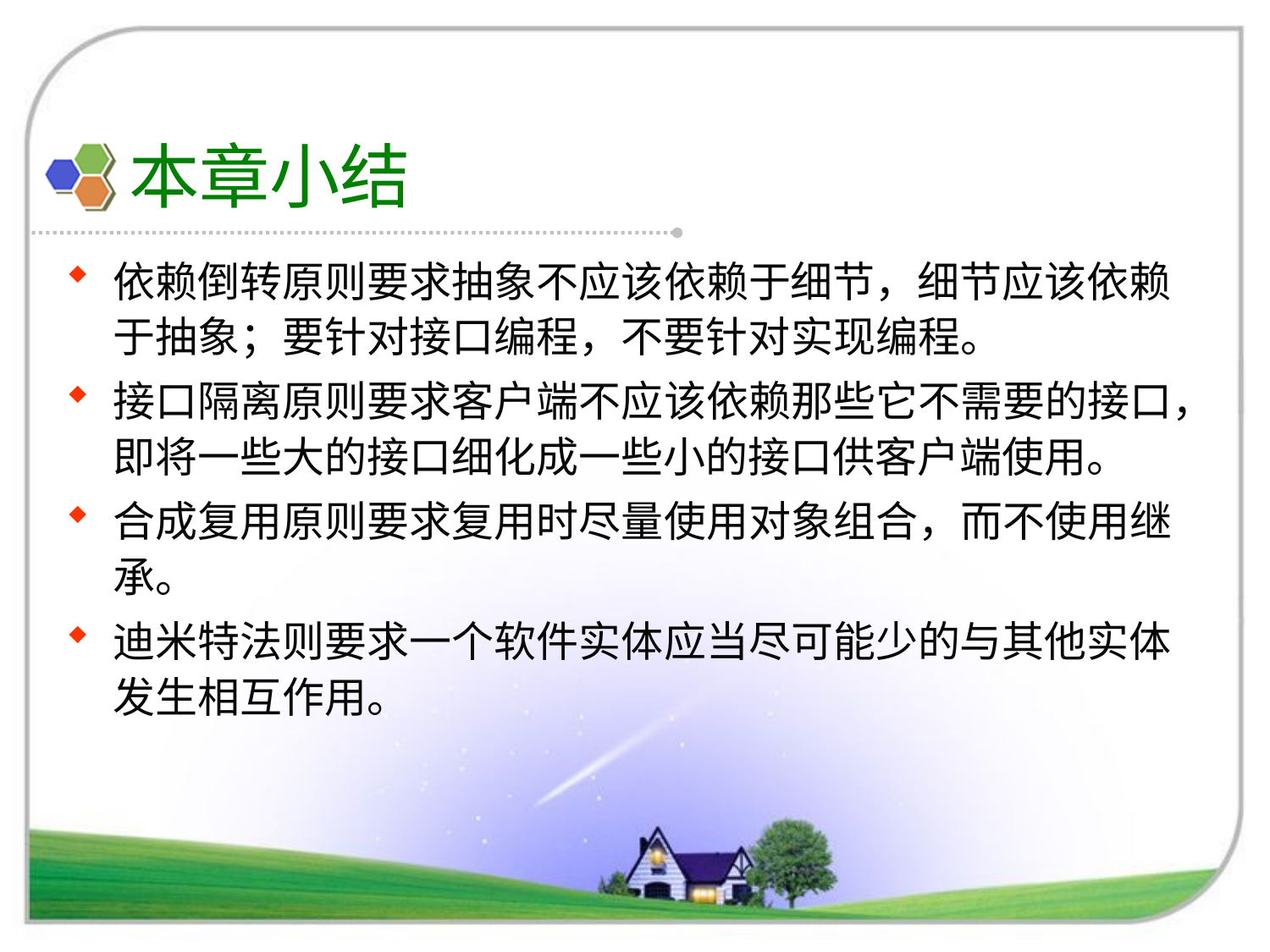

# 本章小结
依赖倒转原则要求抽象不应该依赖于细节，细节应该依赖于抽象；要针对接口编程，不要针对实现编程。
接口隔离原则要求客户端不应该依赖那些它不需要的接口，即将一些大的接口细化成一些小的接口供客户端使用。
合成复用原则要求复用时尽量使用对象组合，而不使用继承。
迪米特法则要求一个软件实体应当尽可能少的与其他实体发生相互作用。